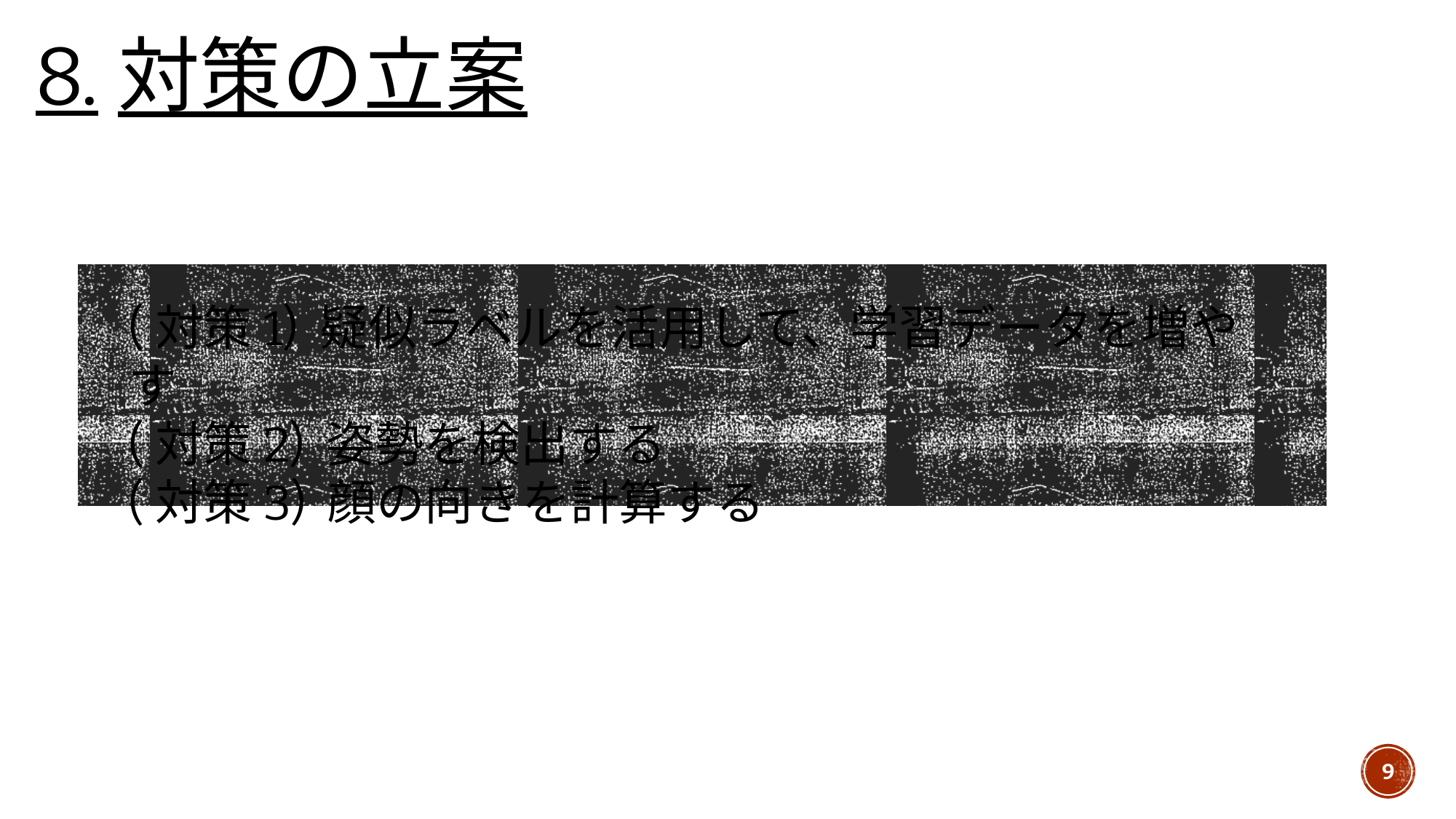

# 8.対策の立案

(対策1) 疑似ラベルを活用して、学習データを増やす
(対策2) 姿勢を検出する
(対策3) 顔の向きを計算する
9